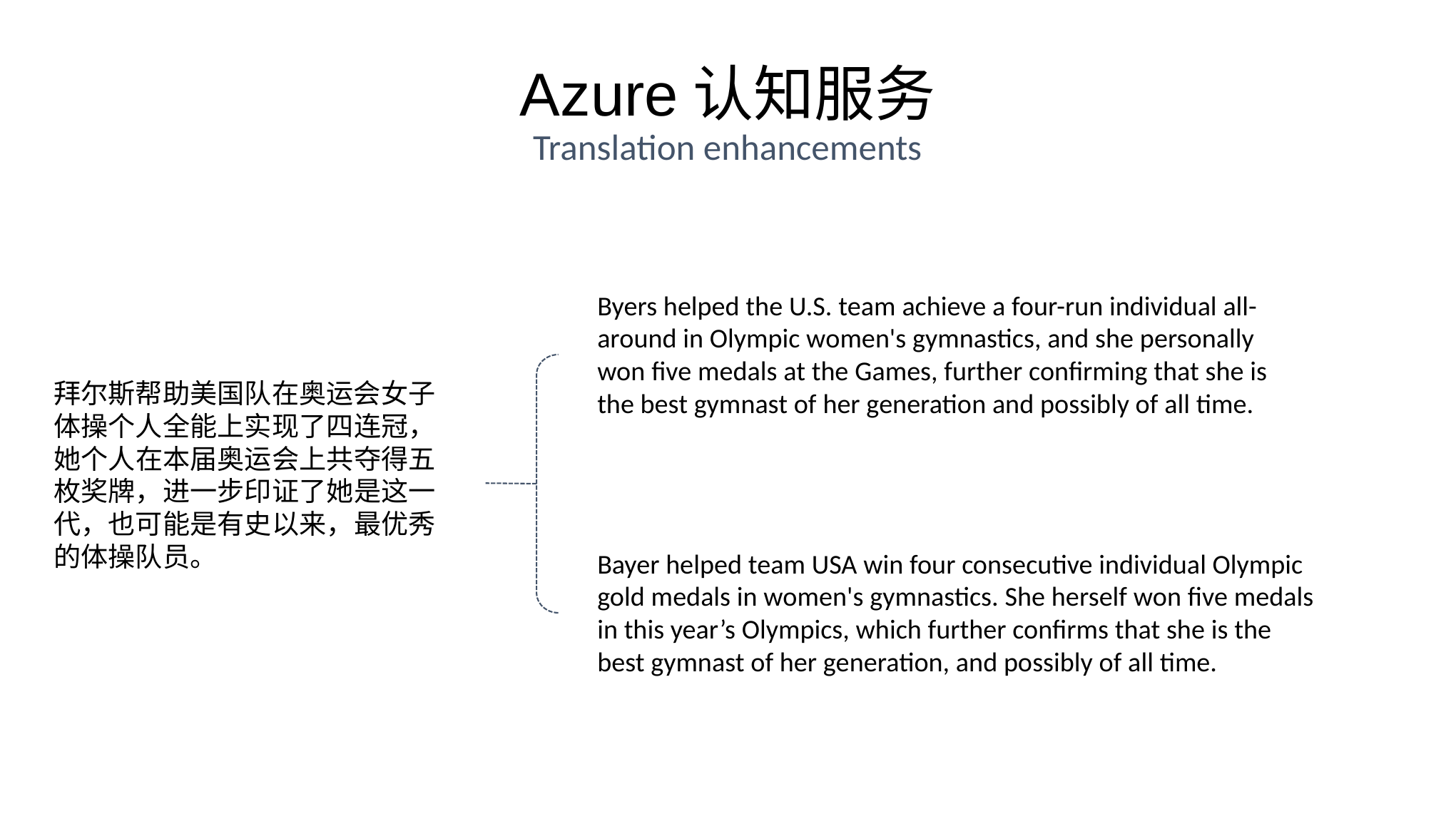

# Azure认知服务 Translation enhancements
Byers helped the U.S. team achieve a four-run individual all-around in Olympic women's gymnastics, and she personally won five medals at the Games, further confirming that she is the best gymnast of her generation and possibly of all time.

拜尔斯帮助美国队在奥运会女子体操个人全能上实现了四连冠，她个人在本届奥运会上共夺得五枚奖牌，进一步印证了她是这一代，也可能是有史以来，最优秀的体操队员。
Bayer helped team USA win four consecutive individual Olympic gold medals in women's gymnastics. She herself won five medals in this year’s Olympics, which further confirms that she is the best gymnast of her generation, and possibly of all time.